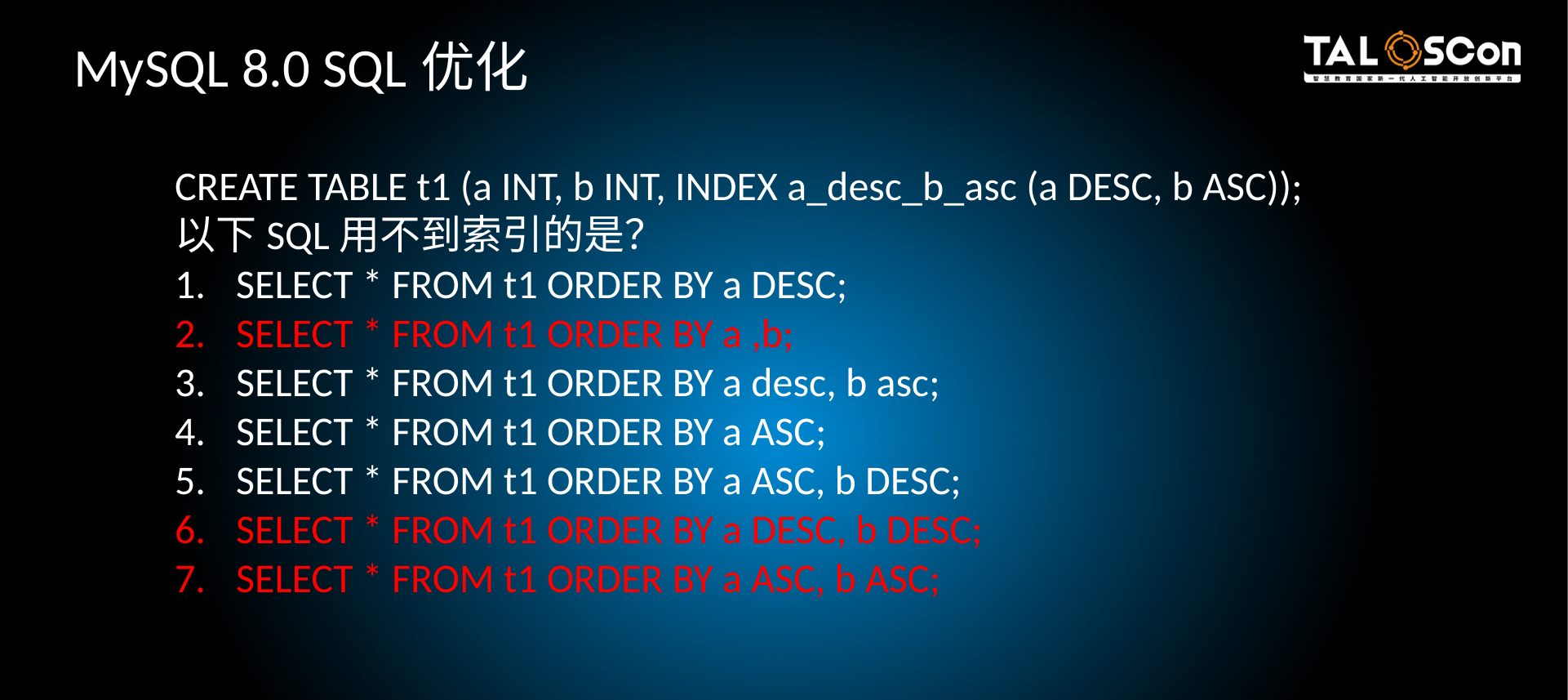

MySQL 8.0 SQL优化
CREATE TABLE t1 (a INT, b INT, INDEX a_desc_b_asc (a DESC, b ASC));
以下SQL用不到索引的是？
SELECT * FROM t1 ORDER BY a DESC;
SELECT * FROM t1 ORDER BY a ,b;
SELECT * FROM t1 ORDER BY a desc, b asc;
SELECT * FROM t1 ORDER BY a ASC;
SELECT * FROM t1 ORDER BY a ASC, b DESC;
SELECT * FROM t1 ORDER BY a DESC, b DESC;
SELECT * FROM t1 ORDER BY a ASC, b ASC;